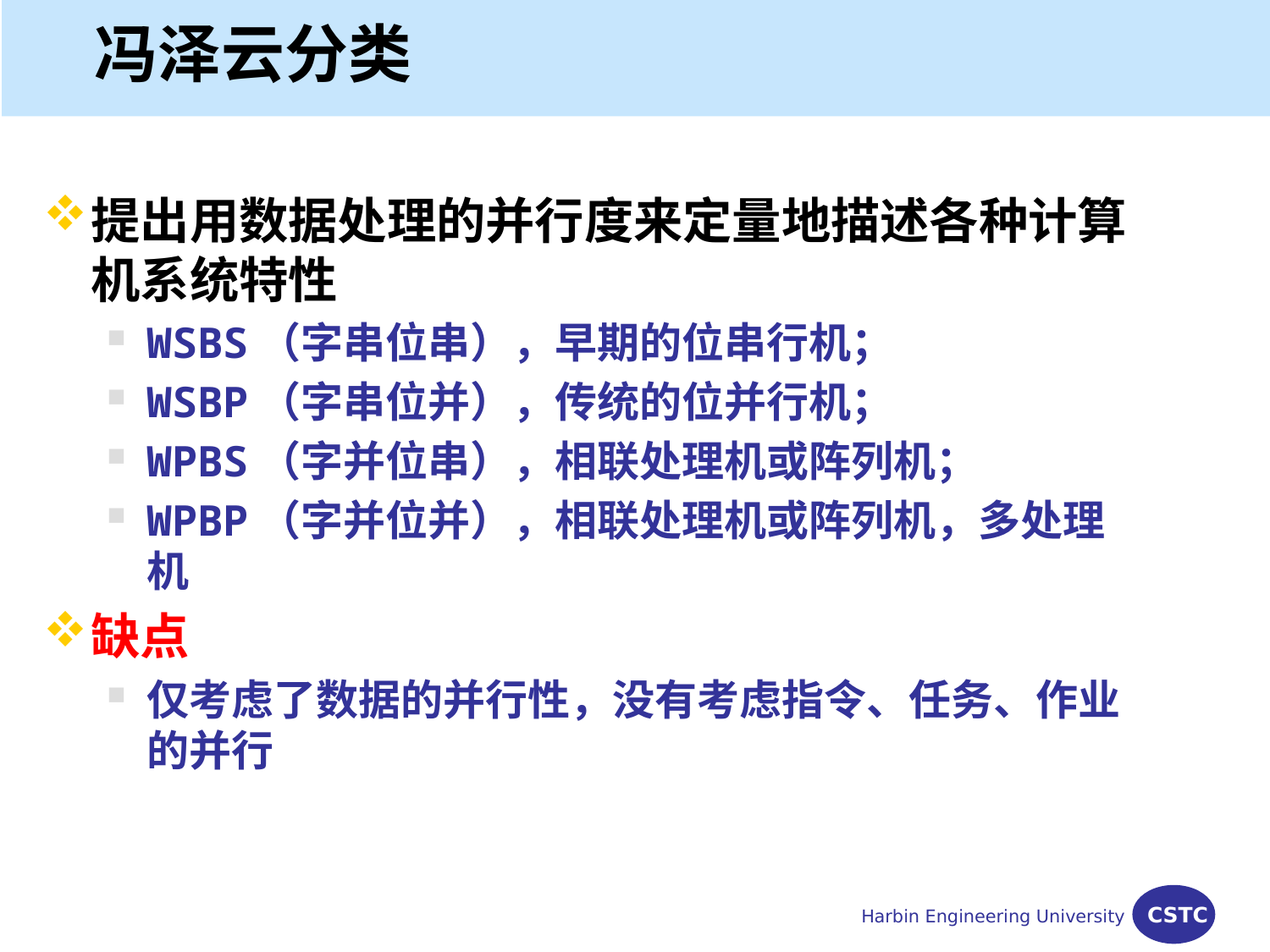

# 冯泽云分类
提出用数据处理的并行度来定量地描述各种计算机系统特性
WSBS（字串位串），早期的位串行机；
WSBP（字串位并），传统的位并行机；
WPBS（字并位串），相联处理机或阵列机；
WPBP（字并位并），相联处理机或阵列机，多处理机
缺点
仅考虑了数据的并行性，没有考虑指令、任务、作业的并行
Harbin Engineering University